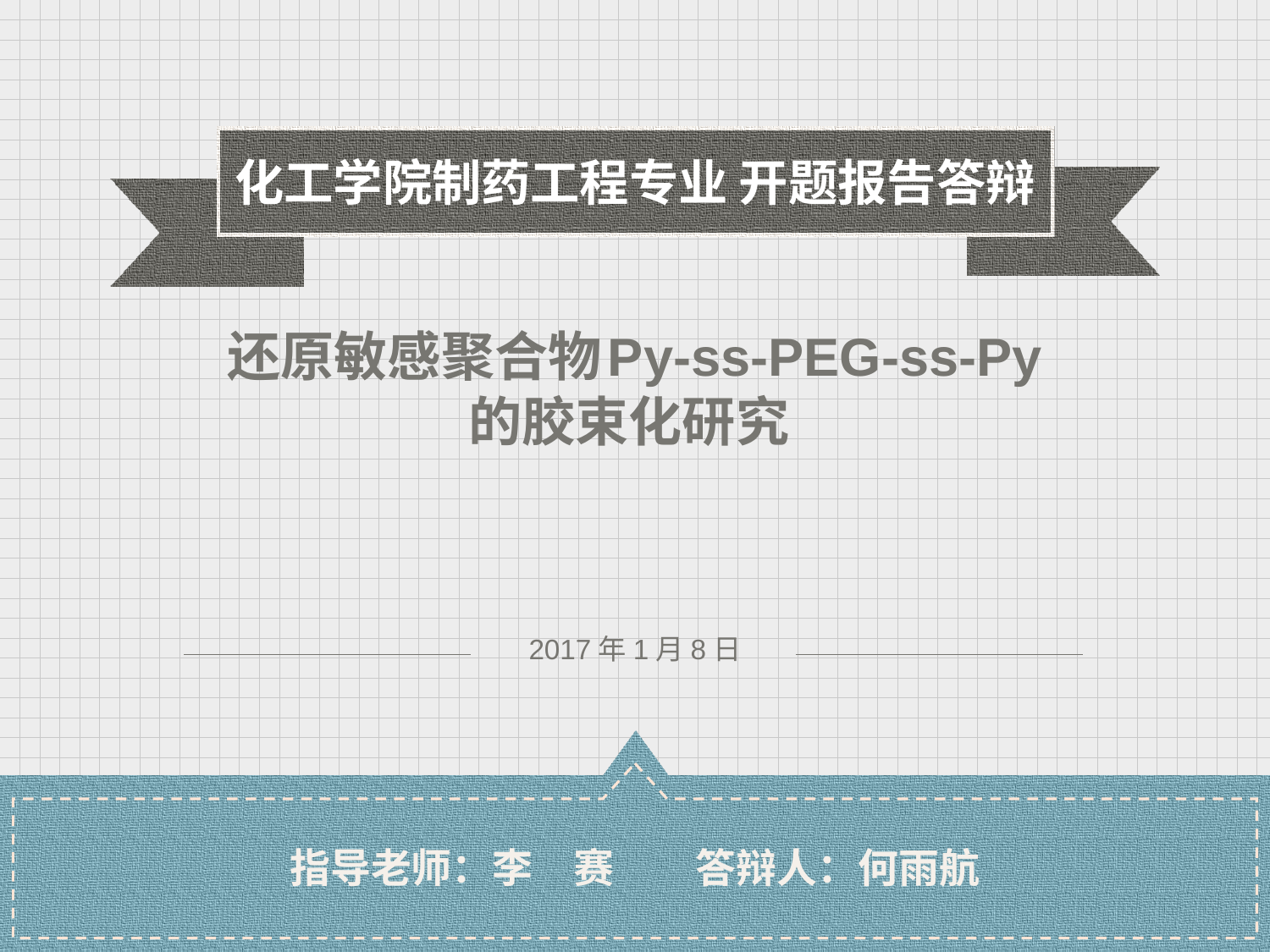

化工学院制药工程专业 开题报告答辩
还原敏感聚合物Py-ss-PEG-ss-Py
的胶束化研究

2017年1月8日
指导老师：李　赛　　答辩人：何雨航